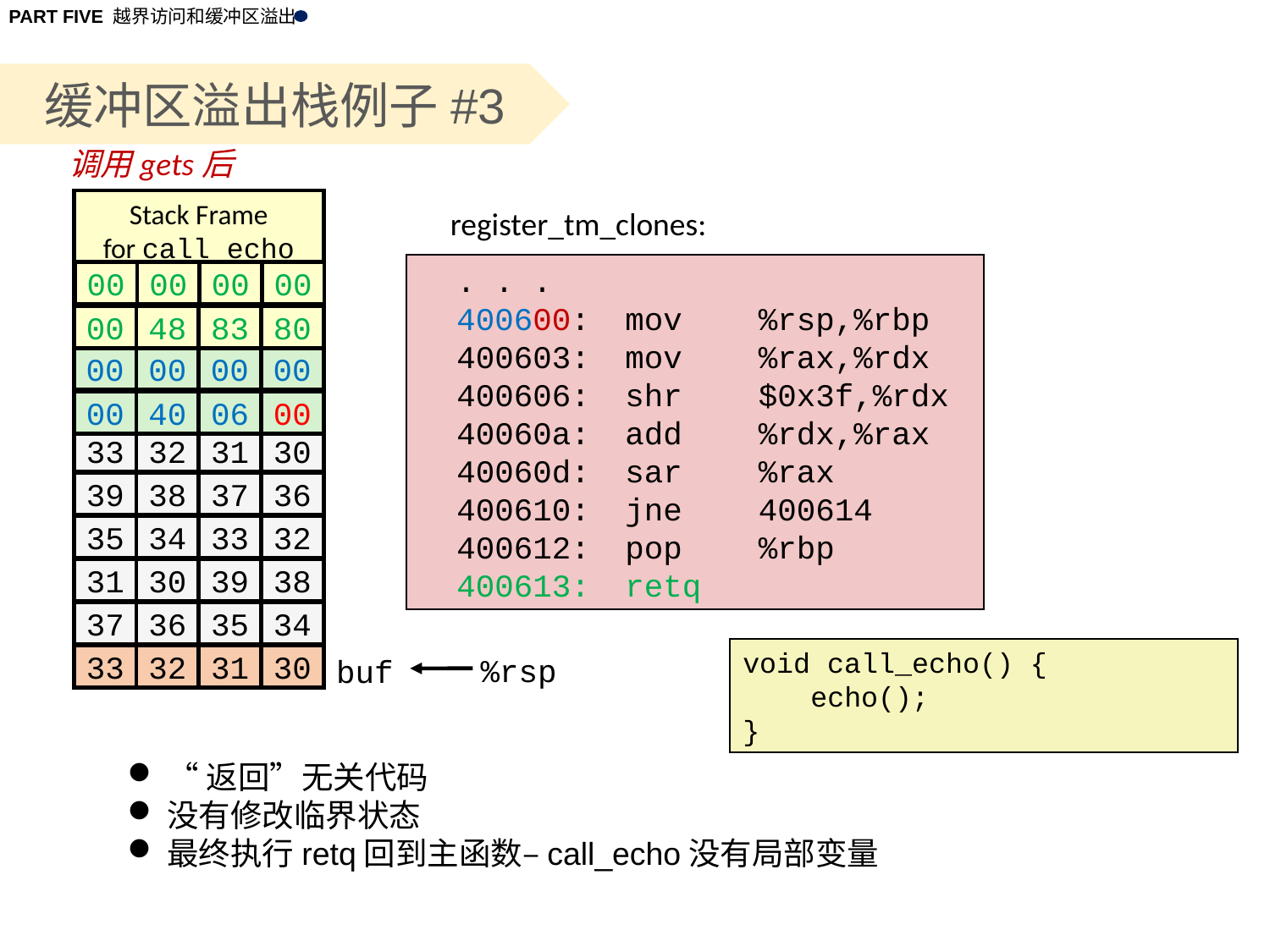

PART FIVE 越界访问和缓冲区溢出

缓冲区溢出栈例子#3
调用gets后
Stack Frame
for call_echo
register_tm_clones:
  . . .
  400600:	mov    %rsp,%rbp
  400603:	mov    %rax,%rdx
  400606:	shr    $0x3f,%rdx
  40060a:	add    %rdx,%rax
  40060d:	sar    %rax
  400610:	jne    400614
  400612:	pop    %rbp
  400613:	retq
00
00
00
00
Return Address
(8 bytes)
00
48
83
80
00
00
00
00
Return Address
(8 bytes)
00
40
06
00
33
32
31
30
20 bytes unused
39
38
37
36
35
34
33
32
31
30
39
38
37
36
35
34
void call_echo() {
    echo();
}
%rsp
33
32
31
30
buf

“返回”无关代码
没有修改临界状态
最终执行retq回到主函数–call_echo没有局部变量